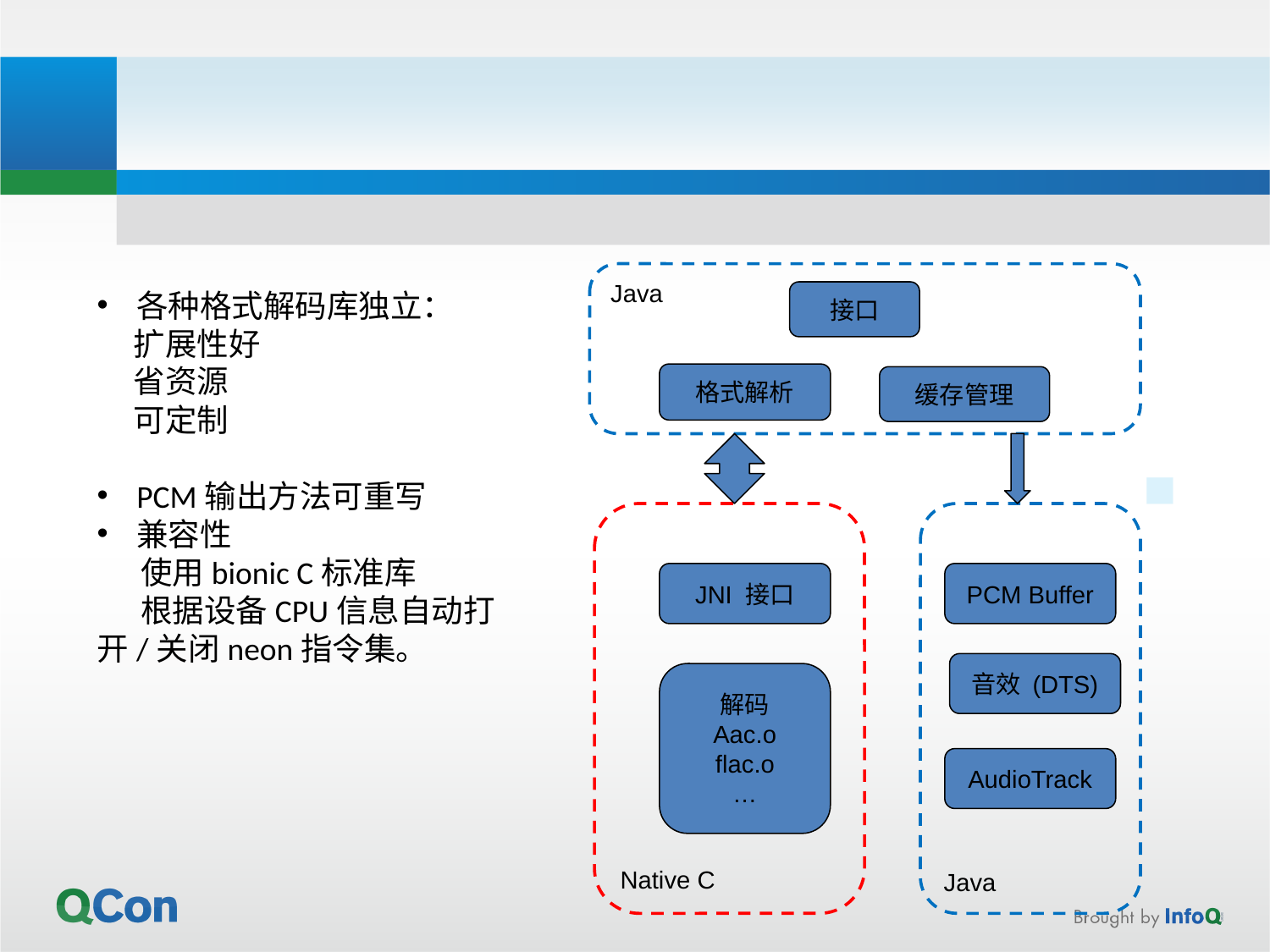

Java
各种格式解码库独立：
    扩展性好
    省资源
    可定制

PCM输出方法可重写
兼容性
     使用bionic C标准库
     根据设备CPU信息自动打开/关闭neon指令集。
接口
格式解析
缓存管理

Native C
Java
JNI 接口
PCM Buffer
音效 (DTS)
解码
Aac.o flac.o
…
AudioTrack